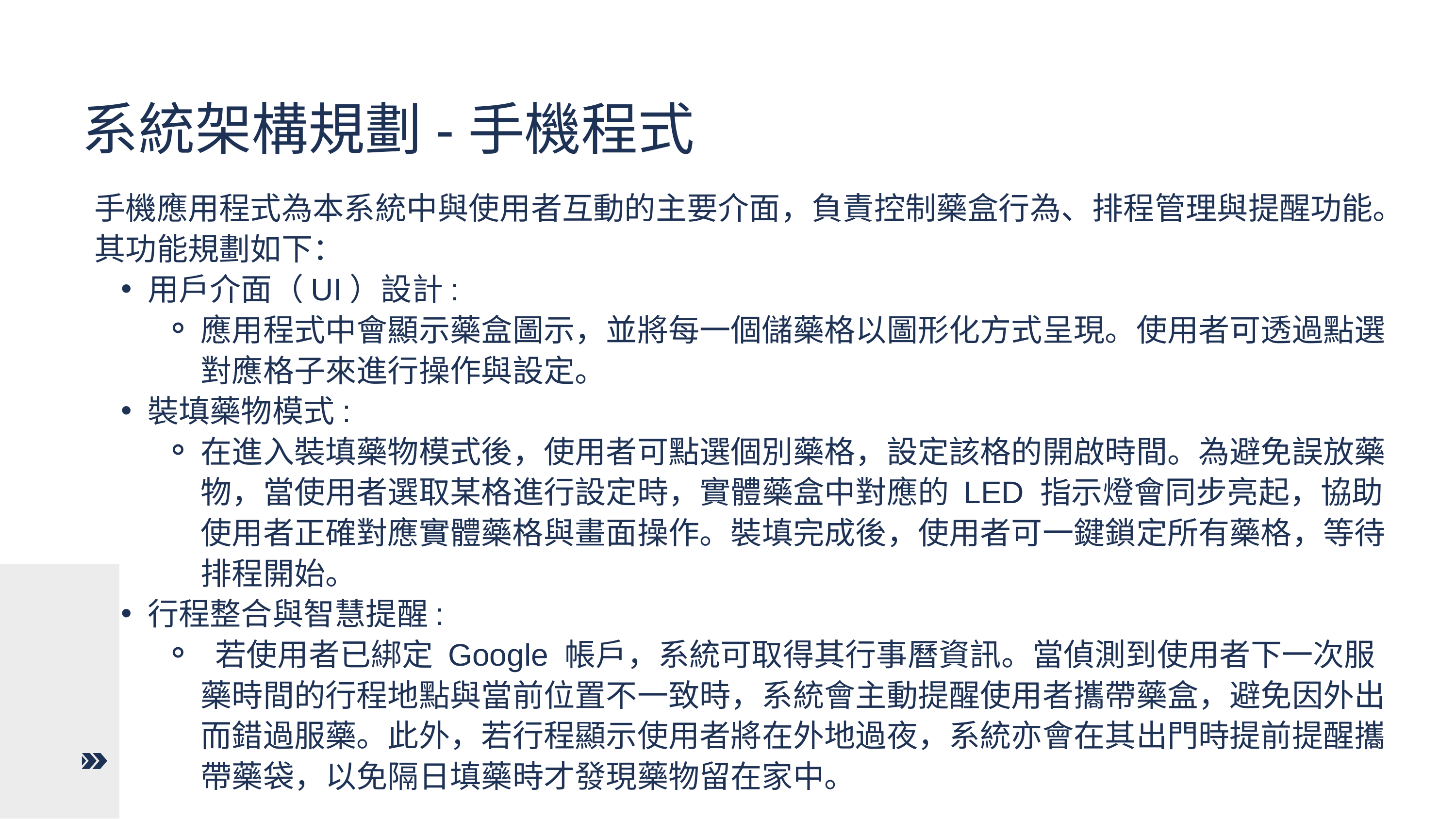

系統架構規劃-手機程式
手機應用程式為本系統中與使用者互動的主要介面，負責控制藥盒行為、排程管理與提醒功能。其功能規劃如下：
用戶介面（UI）設計:
應用程式中會顯示藥盒圖示，並將每一個儲藥格以圖形化方式呈現。使用者可透過點選對應格子來進行操作與設定。
裝填藥物模式:
在進入裝填藥物模式後，使用者可點選個別藥格，設定該格的開啟時間。為避免誤放藥物，當使用者選取某格進行設定時，實體藥盒中對應的 LED 指示燈會同步亮起，協助使用者正確對應實體藥格與畫面操作。裝填完成後，使用者可一鍵鎖定所有藥格，等待排程開始。
行程整合與智慧提醒:
 若使用者已綁定 Google 帳戶，系統可取得其行事曆資訊。當偵測到使用者下一次服藥時間的行程地點與當前位置不一致時，系統會主動提醒使用者攜帶藥盒，避免因外出而錯過服藥。此外，若行程顯示使用者將在外地過夜，系統亦會在其出門時提前提醒攜帶藥袋，以免隔日填藥時才發現藥物留在家中。